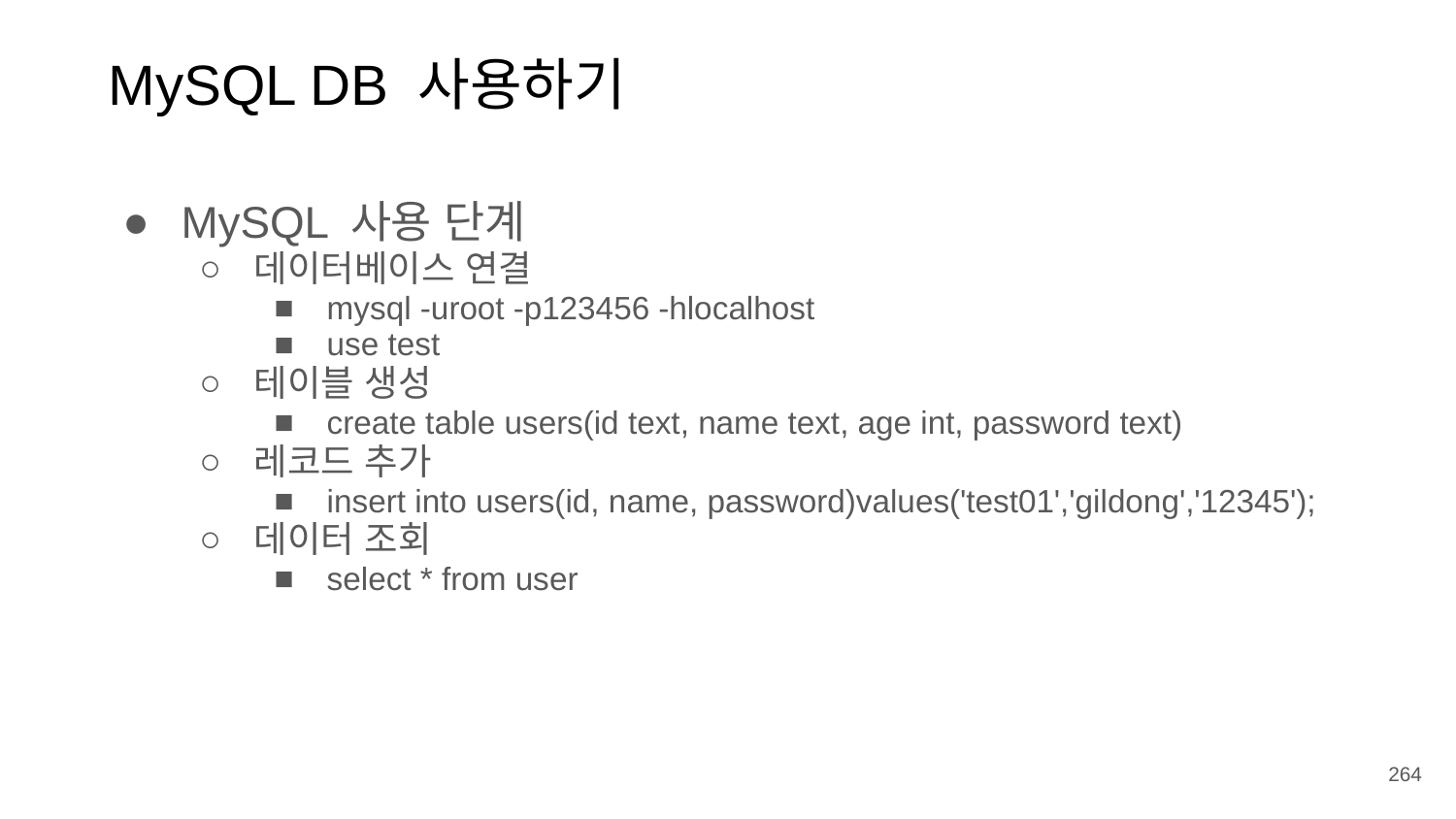

MySQL DB 사용하기
MySQL 사용 단계
데이터베이스 연결
mysql -uroot -p123456 -hlocalhost
use test
테이블 생성
create table users(id text, name text, age int, password text)
레코드 추가
insert into users(id, name, password)values('test01','gildong','12345');
데이터 조회
select * from user
264